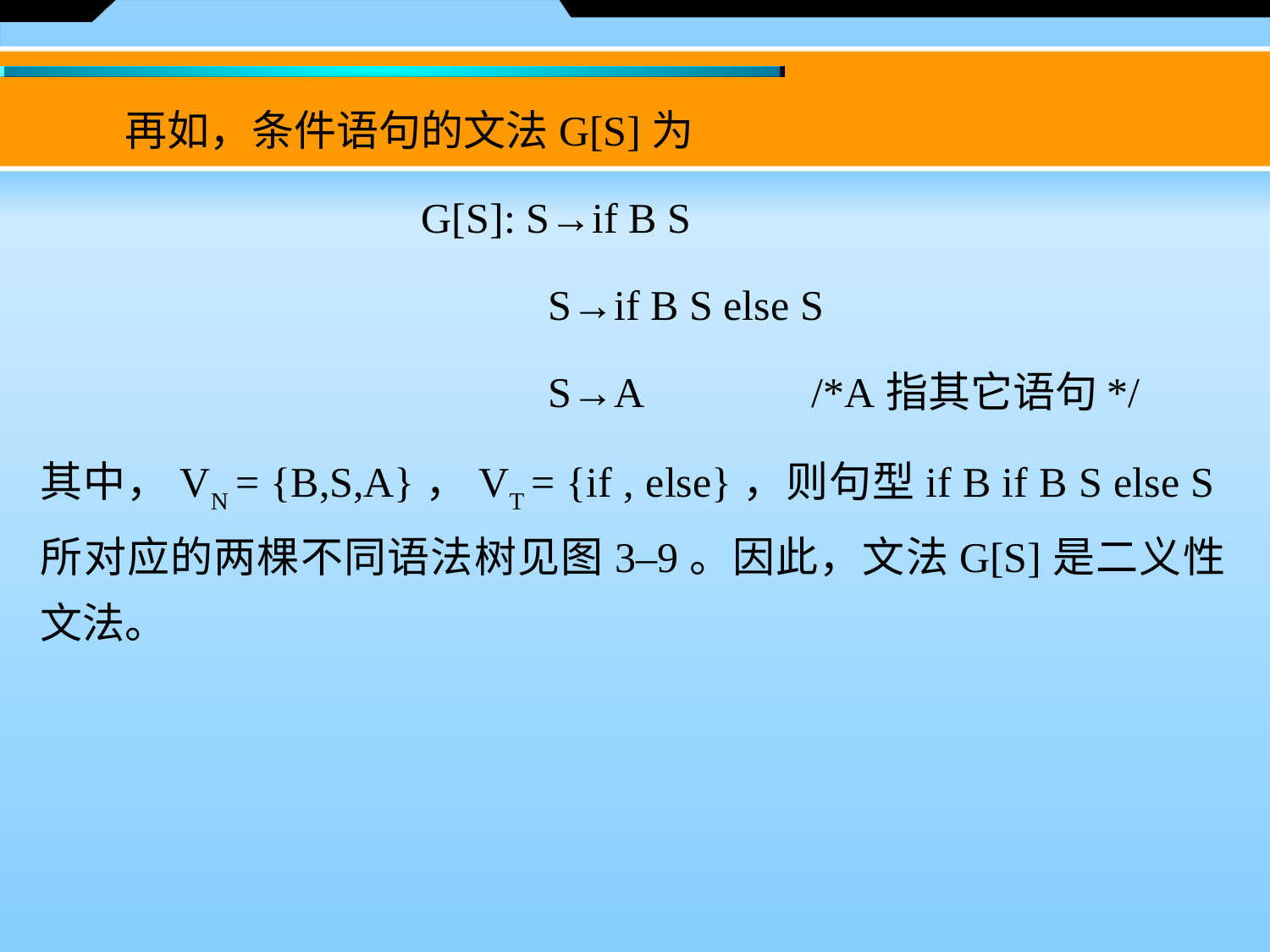

再如，条件语句的文法G[S]为
                          	G[S]: S→if B S
                               		S→if B S else S
                               		S→A                /*A指其它语句*/
其中，VN = {B,S,A}，VT = {if , else}，则句型if B if B S else S所对应的两棵不同语法树见图3–9。因此，文法G[S]是二义性文法。